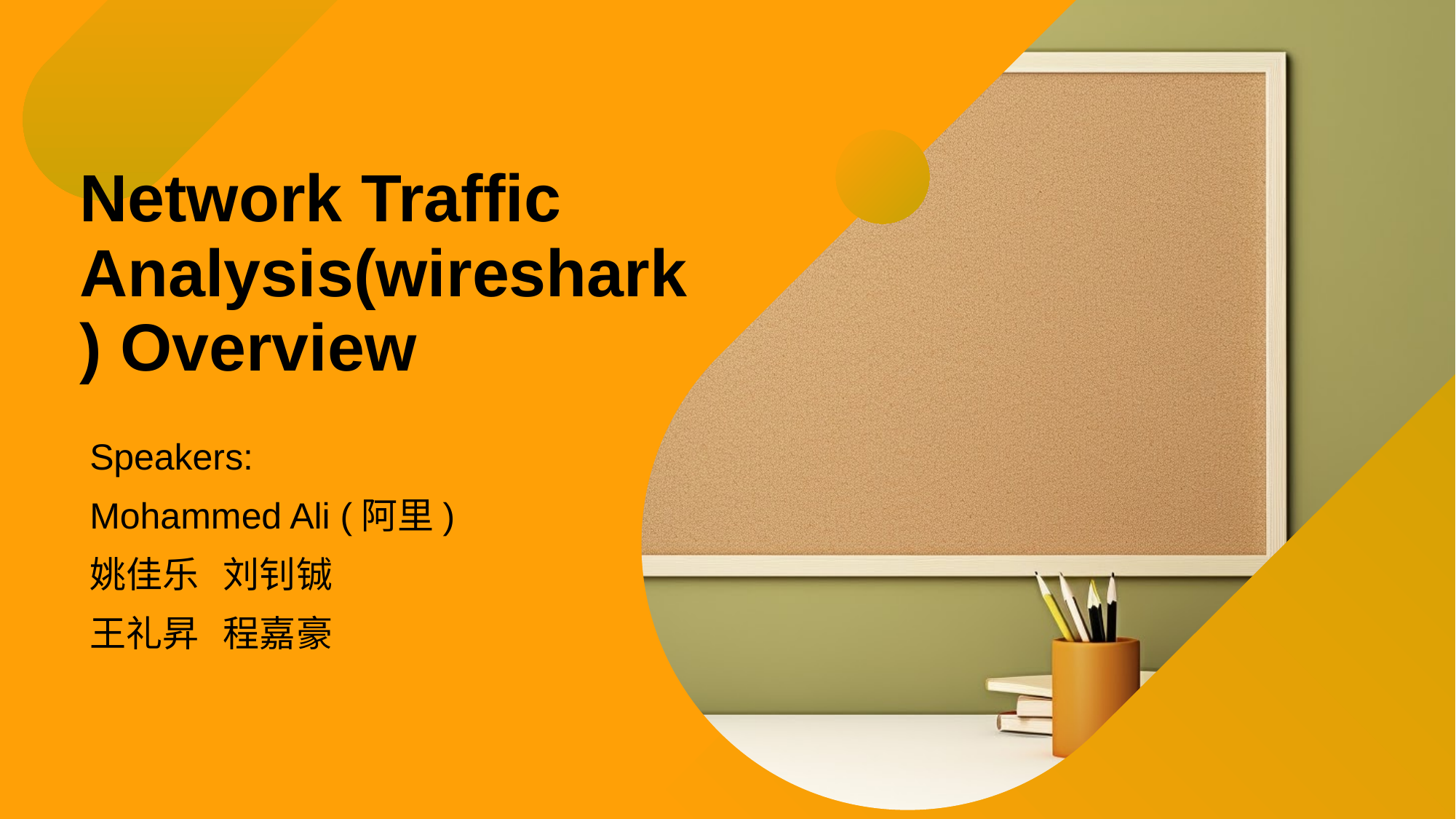

# Network Traffic Analysis(wireshark) Overview
Speakers:
Mohammed Ali (阿里)
姚佳乐   刘钊铖
王礼昇   程嘉豪